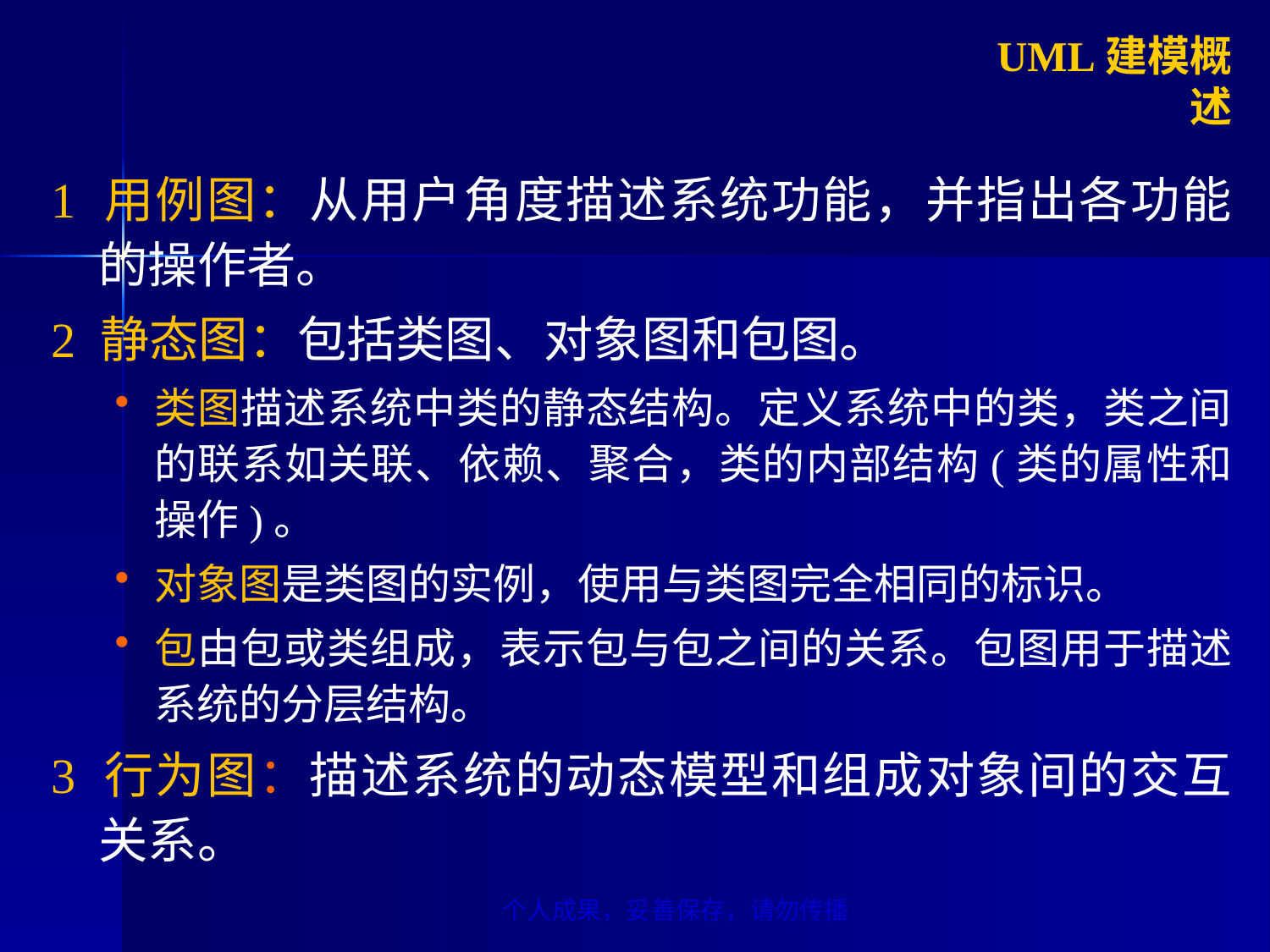

UML建模概述
1 用例图：从用户角度描述系统功能，并指出各功能的操作者。
2 静态图：包括类图、对象图和包图。
类图描述系统中类的静态结构。定义系统中的类，类之间的联系如关联、依赖、聚合，类的内部结构(类的属性和操作)。
对象图是类图的实例，使用与类图完全相同的标识。
包由包或类组成，表示包与包之间的关系。包图用于描述系统的分层结构。
3 行为图：描述系统的动态模型和组成对象间的交互关系。
个人成果，妥善保存，请勿传播